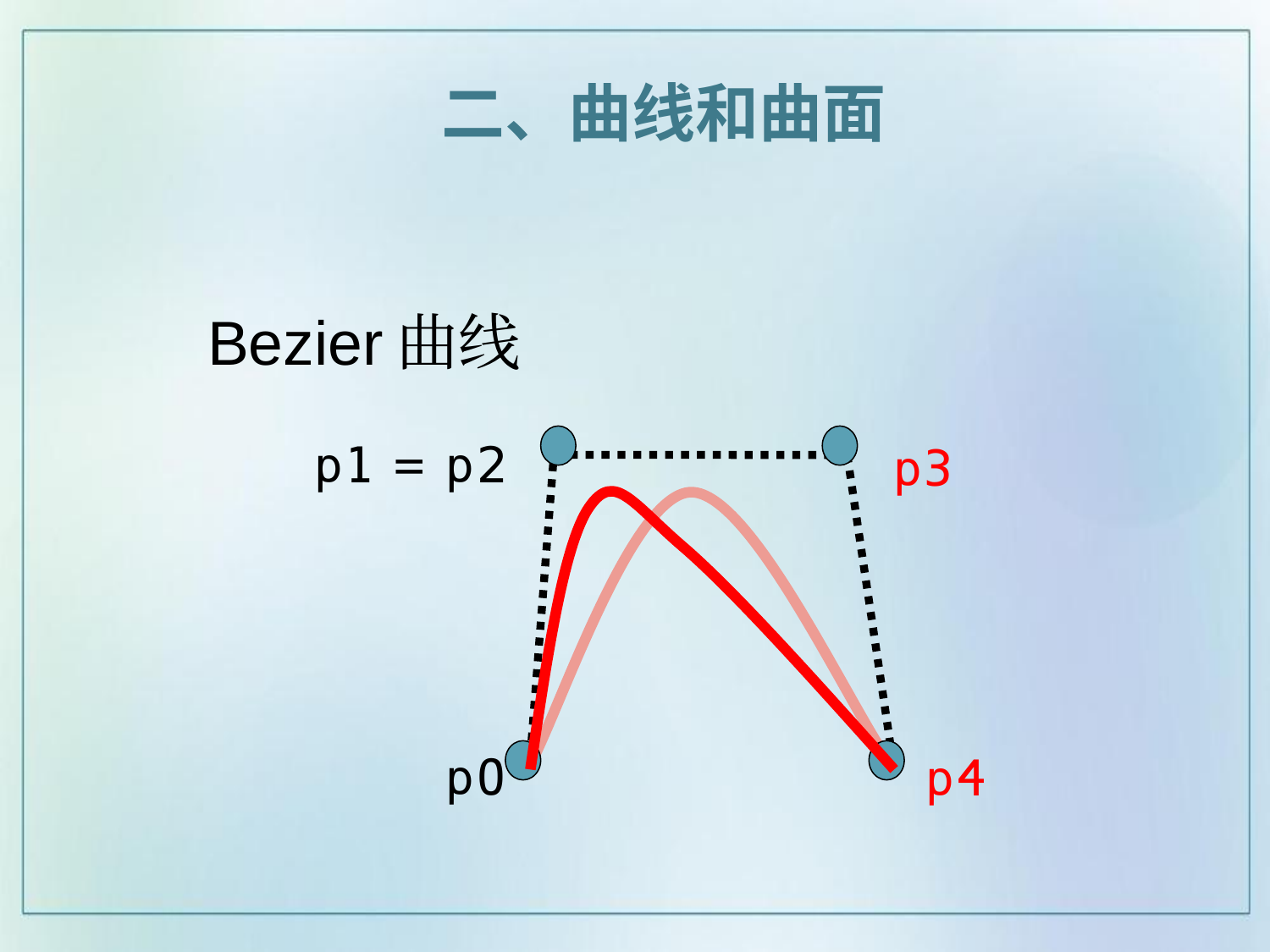

二、曲线和曲面
# Bezier曲线

p1 = p2
p3

p0
p4